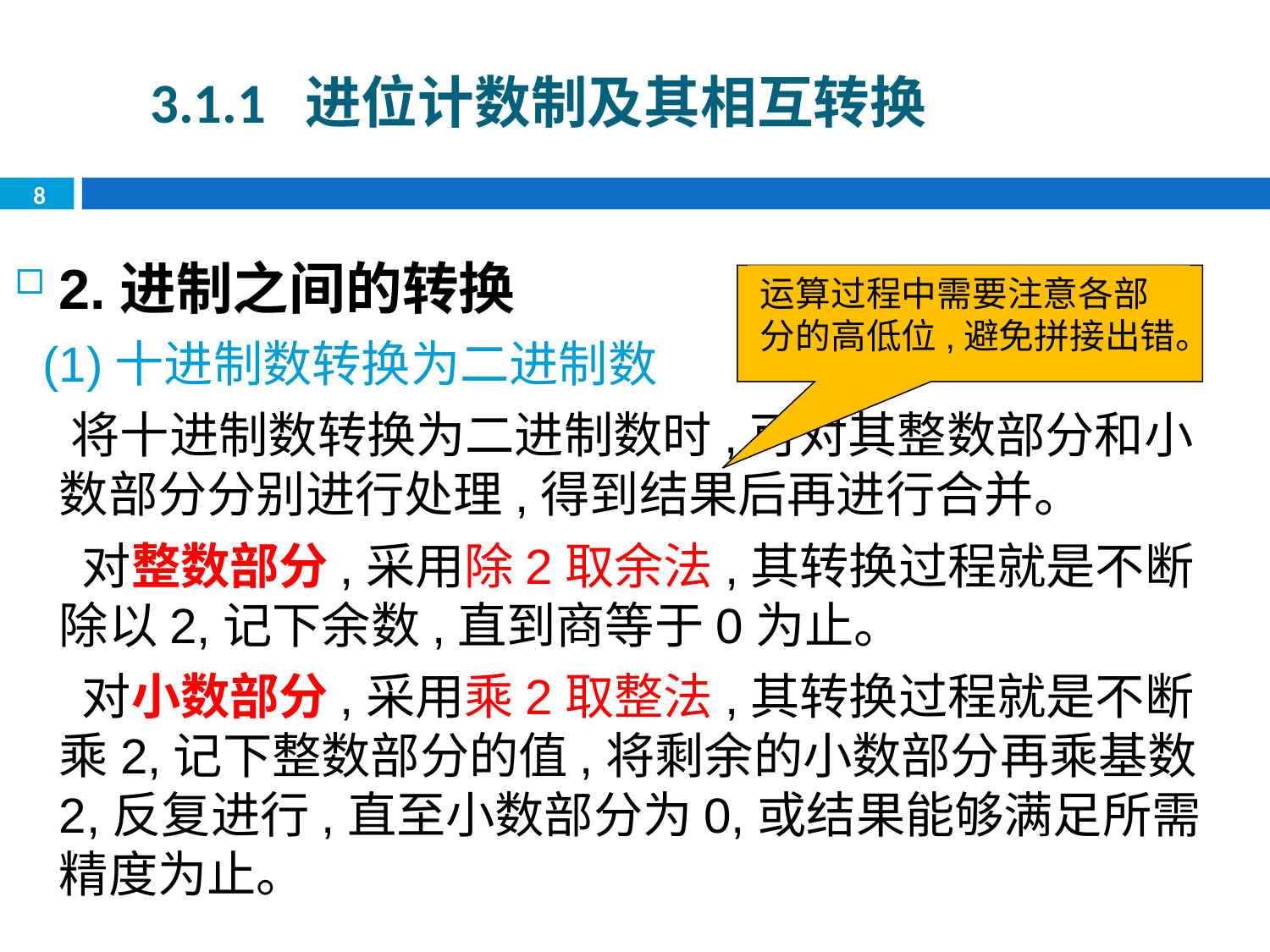

3.1.1  进位计数制及其相互转换
8
2.进制之间的转换
  (1)十进制数转换为二进制数
    将十进制数转换为二进制数时,可对其整数部分和小数部分分别进行处理,得到结果后再进行合并。
     对整数部分,采用除2取余法,其转换过程就是不断除以2,记下余数,直到商等于0为止。
     对小数部分,采用乘2取整法,其转换过程就是不断乘2,记下整数部分的值,将剩余的小数部分再乘基数2,反复进行,直至小数部分为0,或结果能够满足所需精度为止。

运算过程中需要注意各部分的高低位,避免拼接出错。